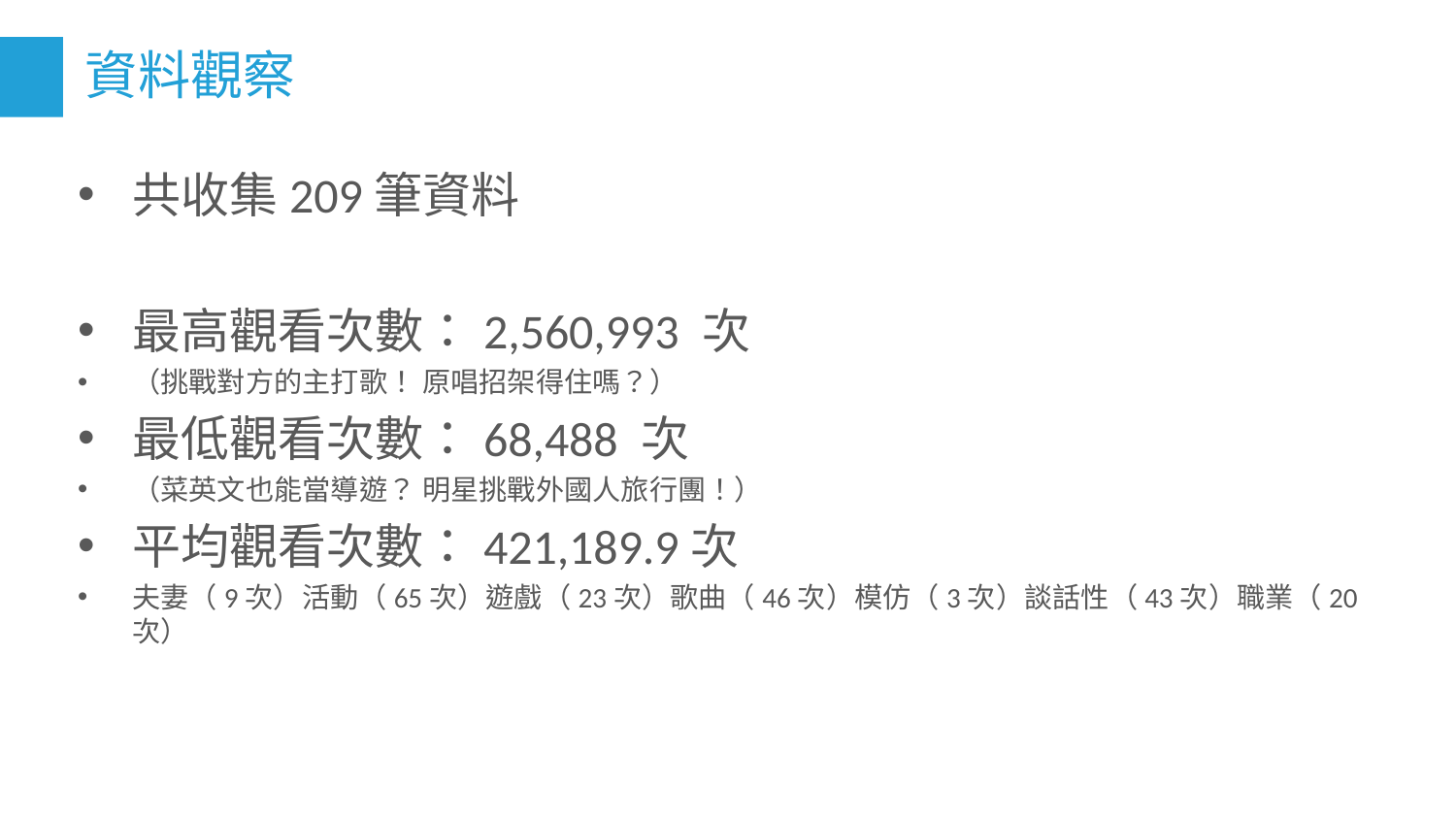

資料觀察
共收集209筆資料

最高觀看次數：2,560,993 次
（挑戰對方的主打歌！ 原唱招架得住嗎？）
最低觀看次數：68,488 次
（菜英文也能當導遊？ 明星挑戰外國人旅行團！）
平均觀看次數：421,189.9次
夫妻（9次）活動（65次）遊戲（23次）歌曲（46次）模仿（3次）談話性（43次）職業（20次）